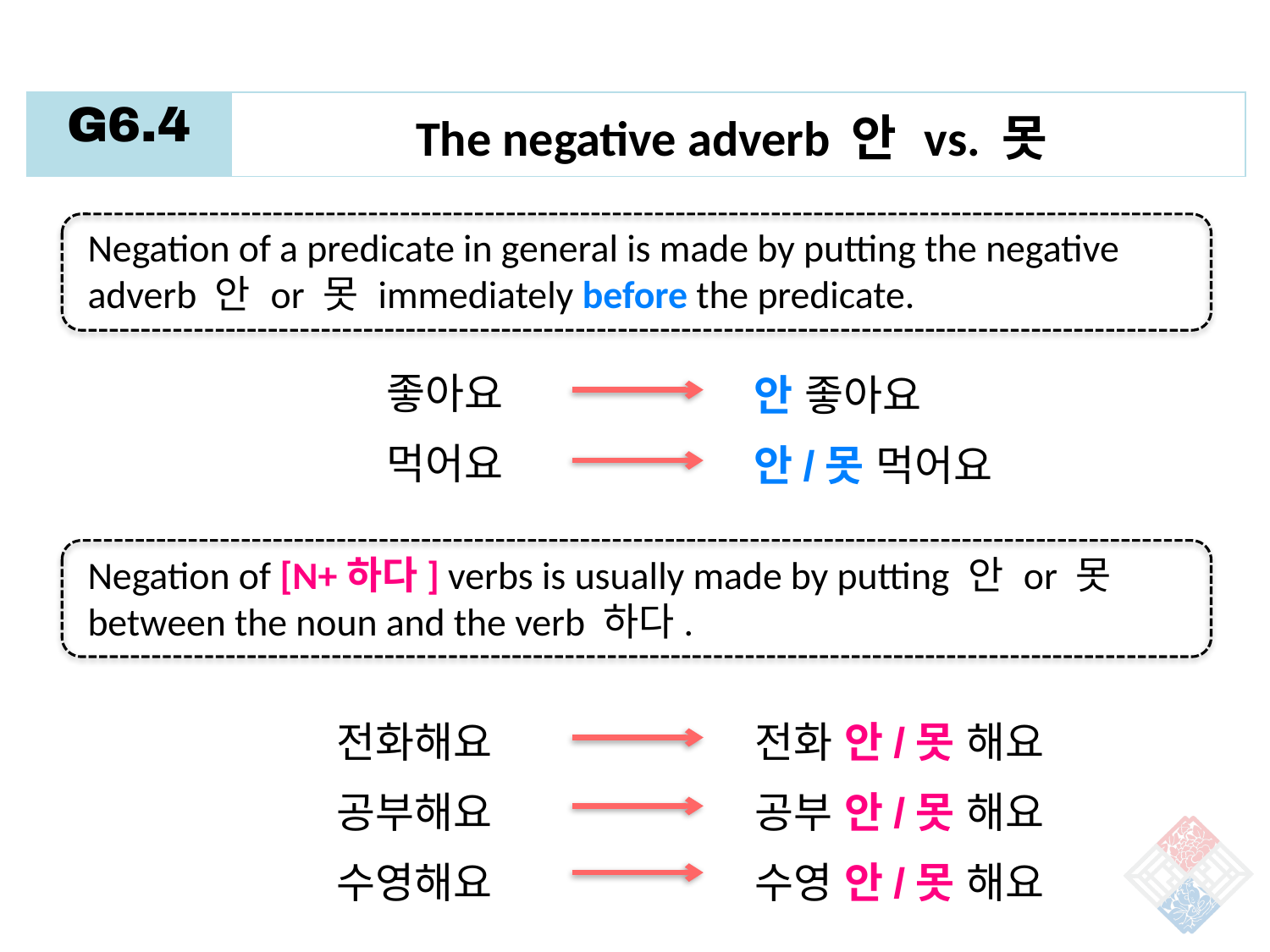

| G6.4 | The negative adverb 안 vs. 못 |
| --- | --- |

Negation of a predicate in general is made by putting the negative adverb 안 or 못 immediately before the predicate.
좋아요
먹어요
안 좋아요
안/못 먹어요

Negation of [N+하다] verbs is usually made by putting 안 or 못 between the noun and the verb 하다.
전화해요
공부해요
수영해요
전화 안/못 해요
공부 안/못 해요
수영 안/못 해요